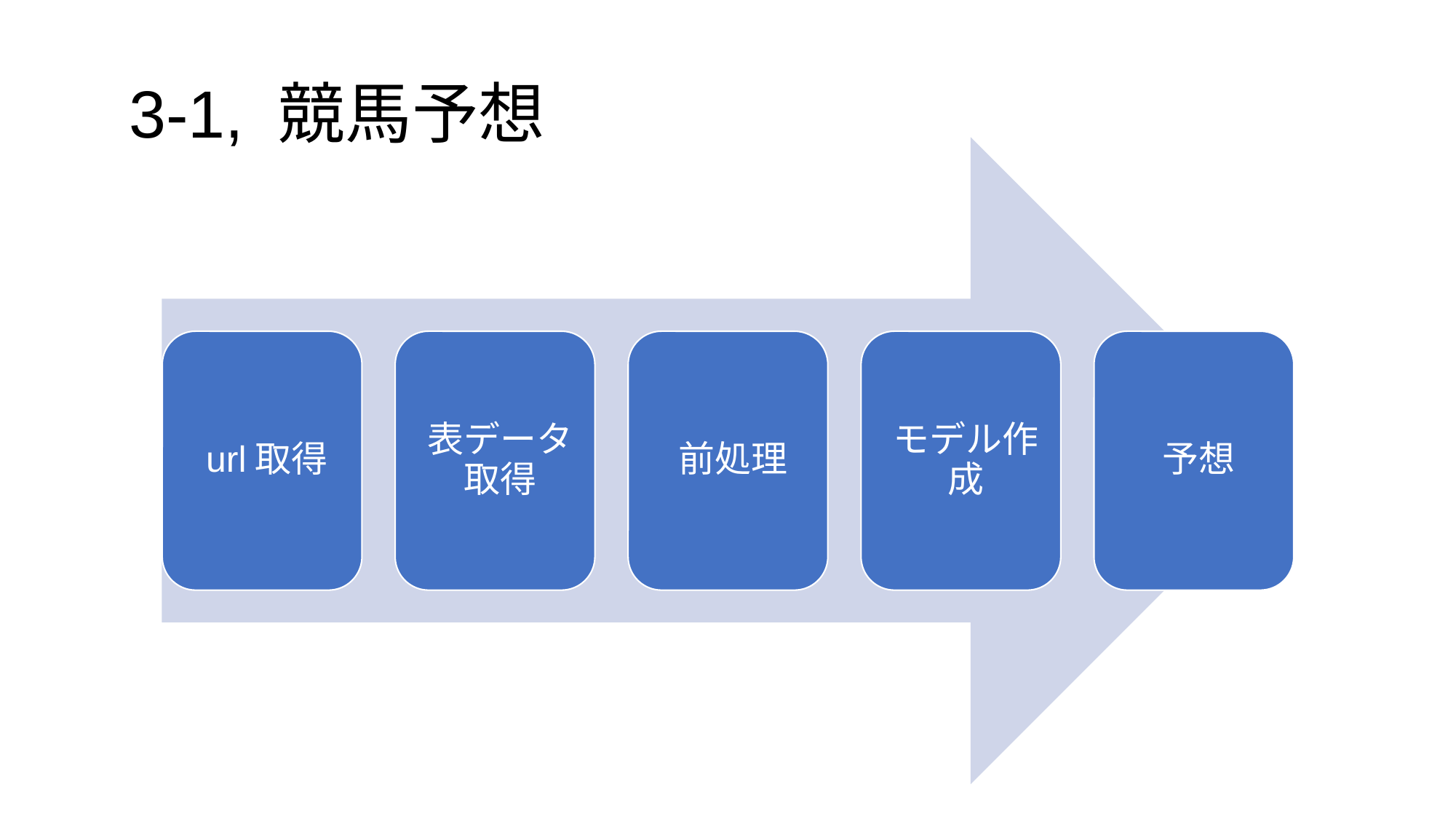

# 3-1, 競馬予想
url取得
表データ取得
前処理
モデル作成
予想